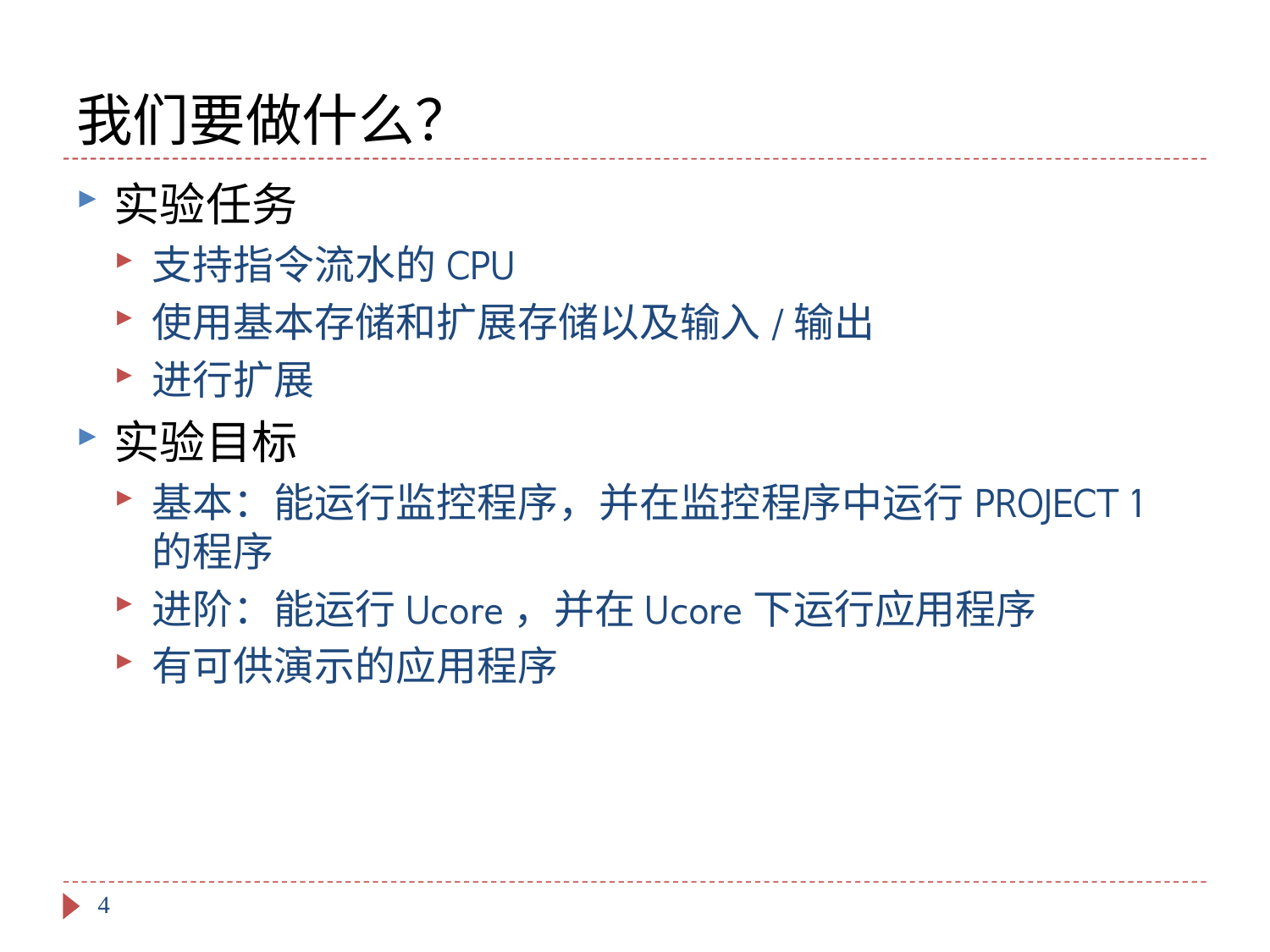

# 我们要做什么？
实验任务
支持指令流水的CPU
使用基本存储和扩展存储以及输入/输出
进行扩展
实验目标
基本：能运行监控程序，并在监控程序中运行PROJECT 1的程序
进阶：能运行Ucore，并在Ucore下运行应用程序
有可供演示的应用程序

4